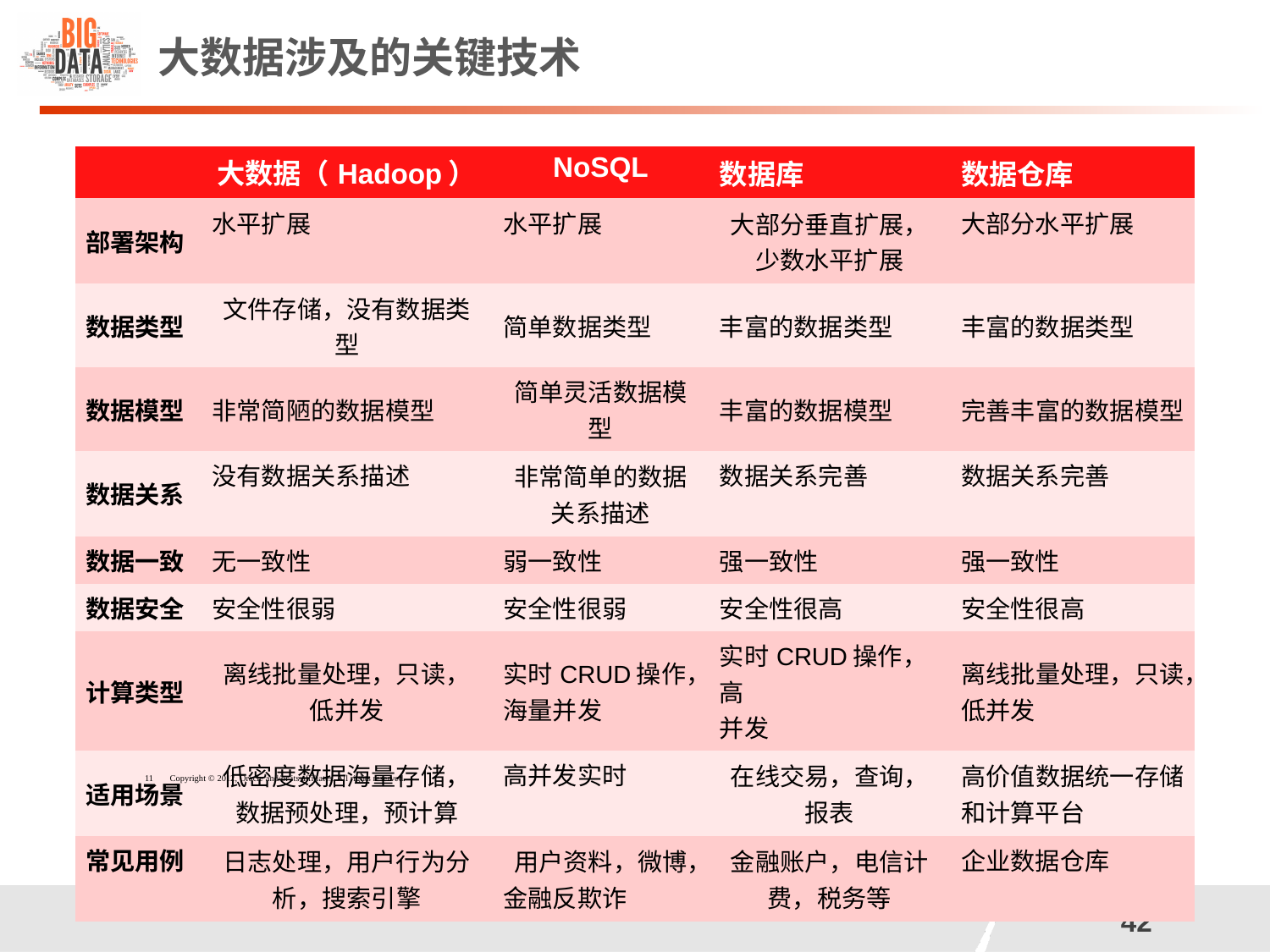

大数据涉及的关键技术
|  | 大数据（Hadoop） | NoSQL | 数据库 | 数据仓库 |
| --- | --- | --- | --- | --- |
| 部署架构 | 水平扩展 | 水平扩展 | 大部分垂直扩展，少数水平扩展 | 大部分水平扩展 |
| 数据类型 | 文件存储，没有数据类型 | 简单数据类型 | 丰富的数据类型 | 丰富的数据类型 |
| 数据模型 | 非常简陋的数据模型 | 简单灵活数据模型 | 丰富的数据模型 | 完善丰富的数据模型 |
| 数据关系 | 没有数据关系描述 | 非常简单的数据关系描述 | 数据关系完善 | 数据关系完善 |
| 数据一致 | 无一致性 | 弱一致性 | 强一致性 | 强一致性 |
| 数据安全 | 安全性很弱 | 安全性很弱 | 安全性很高 | 安全性很高 |
| 计算类型 | 离线批量处理，只读，低并发 | 实时CRUD操作， 海量并发 | 实时CRUD操作，高 并发 | 离线批量处理，只读， 低并发 |
| 适用场景 | 低密度数据海量存储，数据预处理，预计算 | 高并发实时 | 在线交易，查询，报表 | 高价值数据统一存储 和计算平台 |
| 常见用例 | 日志处理，用户行为分析，搜索引擎 | 用户资料，微博， 金融反欺诈 | 金融账户，电信计费，税务等 | 企业数据仓库 |

11
Copyright © 2012, Oracle and/or its affiliates. All rights reserved.